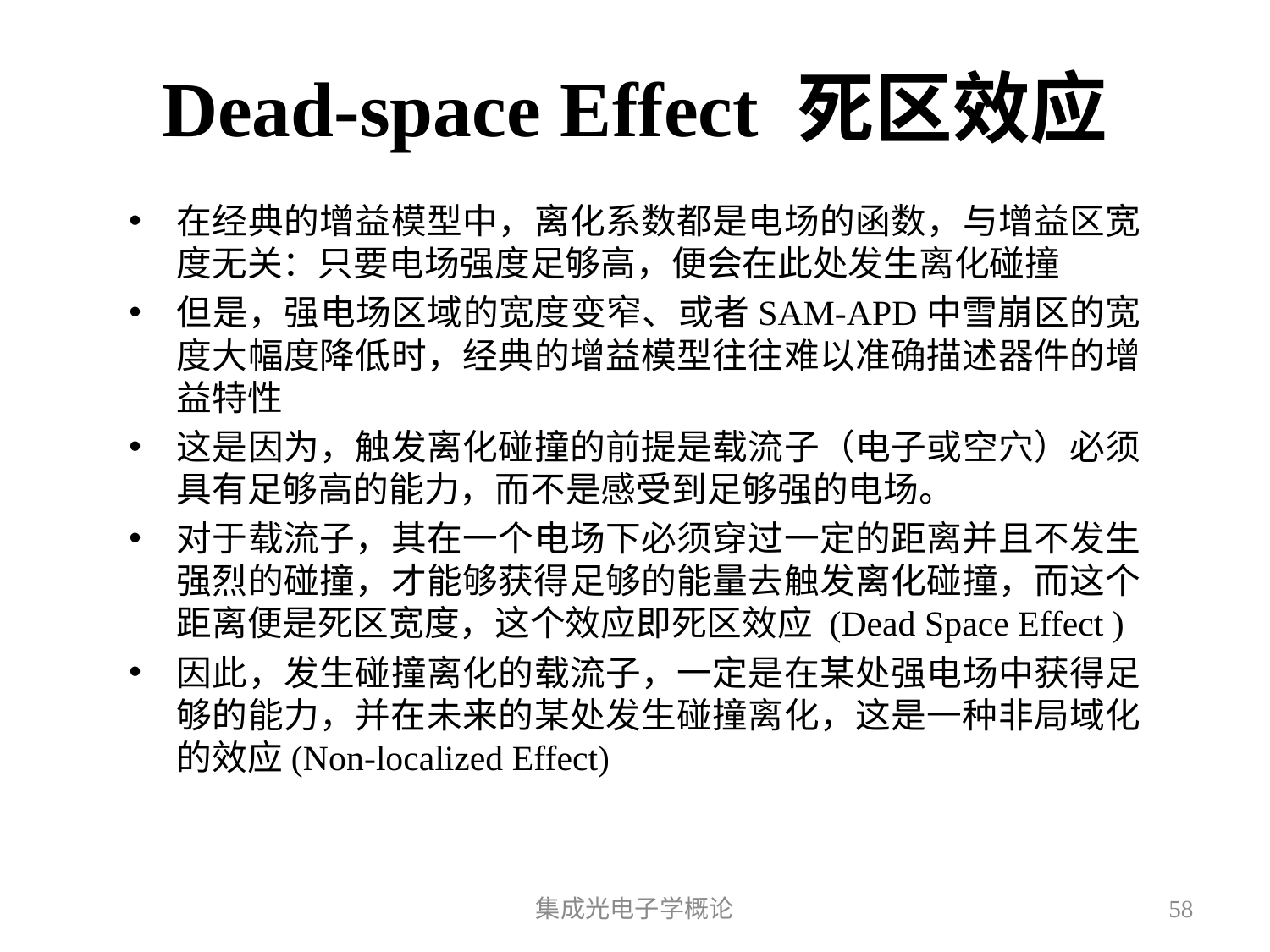

# Dead-space Effect 死区效应
在经典的增益模型中，离化系数都是电场的函数，与增益区宽度无关：只要电场强度足够高，便会在此处发生离化碰撞
但是，强电场区域的宽度变窄、或者SAM-APD中雪崩区的宽度大幅度降低时，经典的增益模型往往难以准确描述器件的增益特性
这是因为，触发离化碰撞的前提是载流子（电子或空穴）必须具有足够高的能力，而不是感受到足够强的电场。
对于载流子，其在一个电场下必须穿过一定的距离并且不发生强烈的碰撞，才能够获得足够的能量去触发离化碰撞，而这个距离便是死区宽度，这个效应即死区效应 (Dead Space Effect )
因此，发生碰撞离化的载流子，一定是在某处强电场中获得足够的能力，并在未来的某处发生碰撞离化，这是一种非局域化的效应(Non-localized Effect)
集成光电子学概论
58